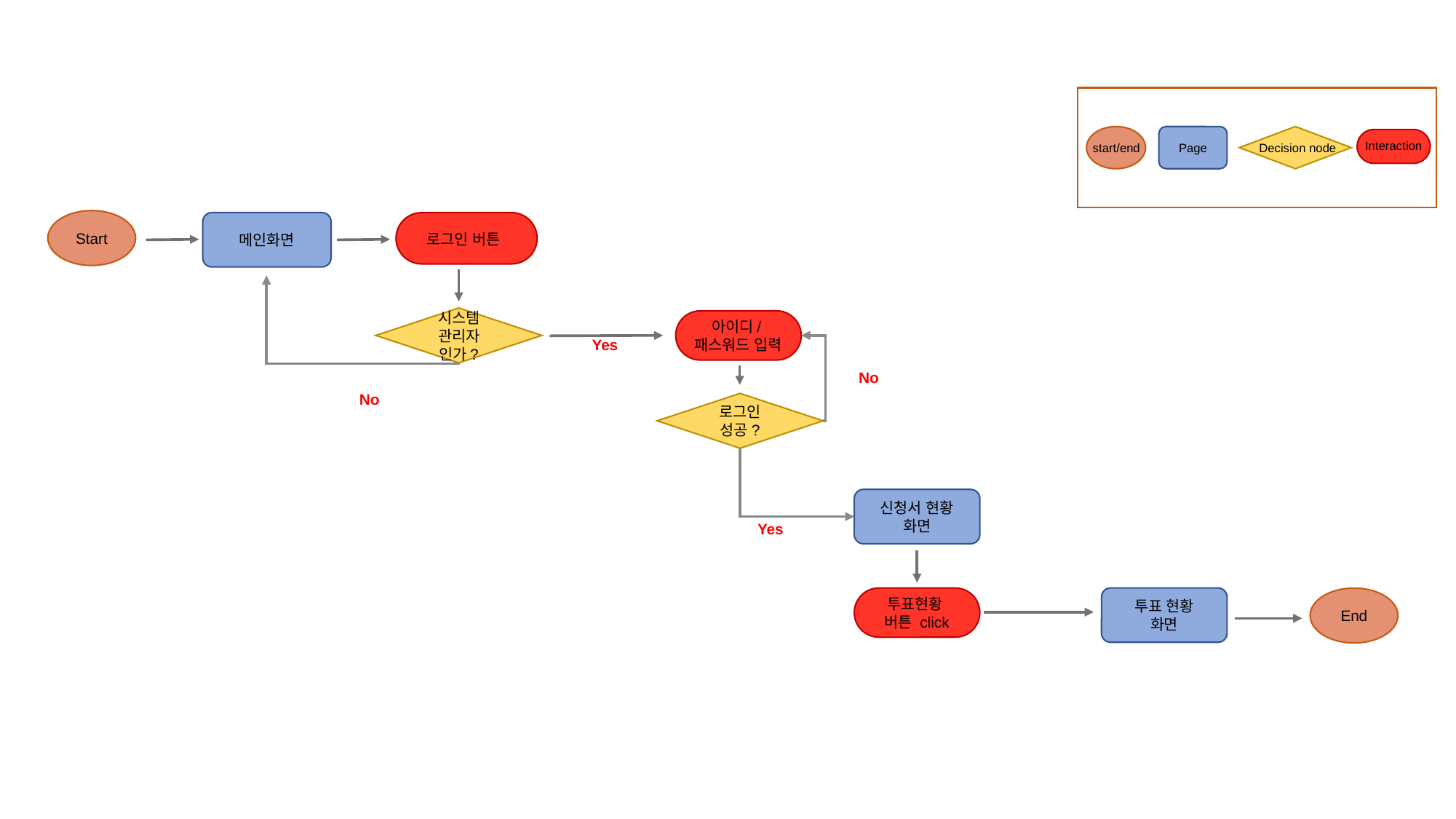

Page

Interaction

Decision node

start/end

Start
메인화면

로그인 버튼
시스템
관리자
인가?
아이디/패스워드 입력
Yes
No
No
로그인 성공?
신청서 현황
화면
Yes
투표현황
버튼 click
투표 현황
화면
End